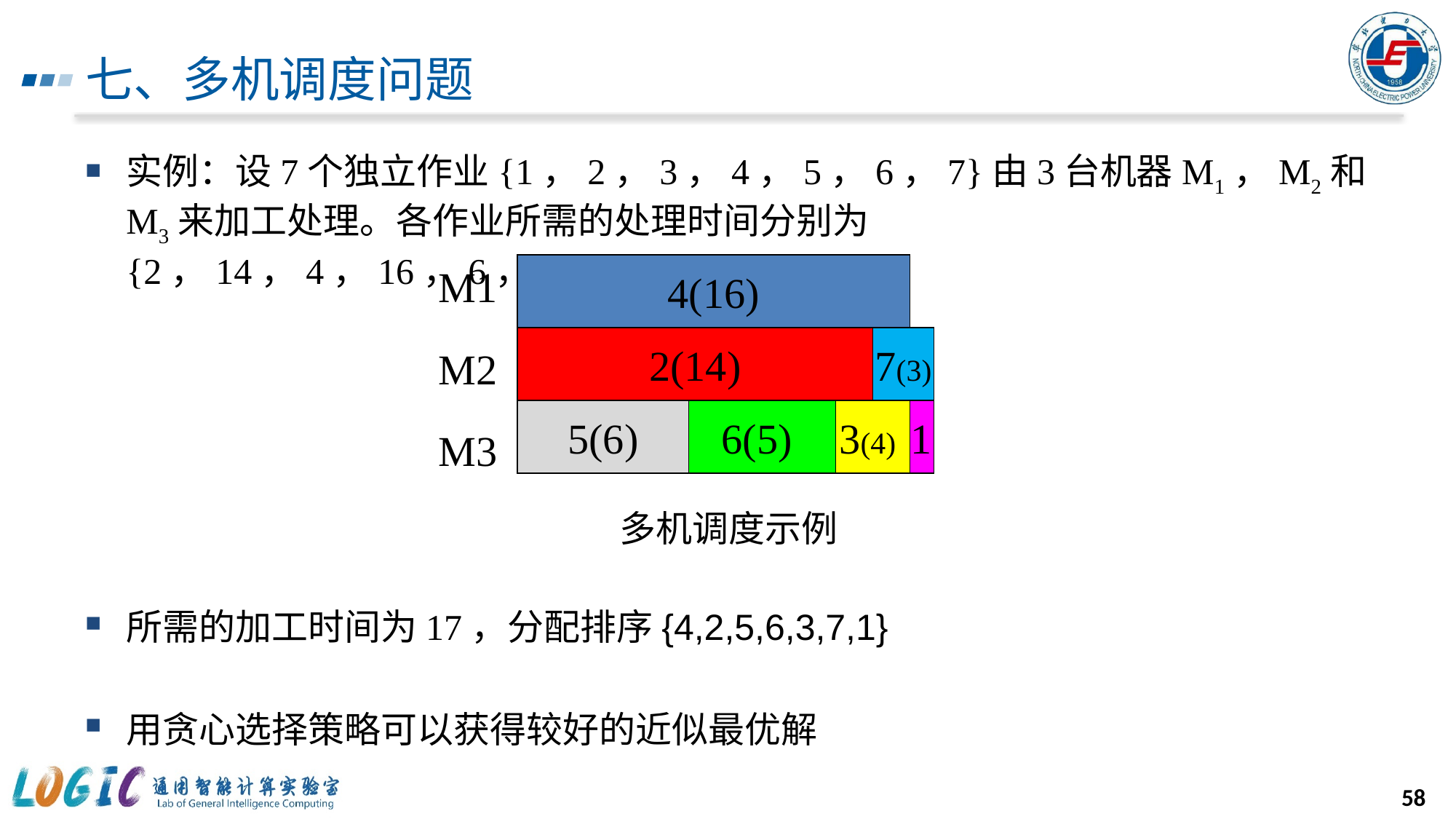

# 七、多机调度问题
实例：设7个独立作业{1，2，3，4，5，6，7}由3台机器M1，M2和M3来加工处理。各作业所需的处理时间分别为{2，14，4，16，6，5，3}。

所需的加工时间为17，分配排序{4,2,5,6,3,7,1}

用贪心选择策略可以获得较好的近似最优解

M1
4(16)
2(14)
7(3)
M2
5(6)
6(5)
3(4)
1
M3
多机调度示例
58